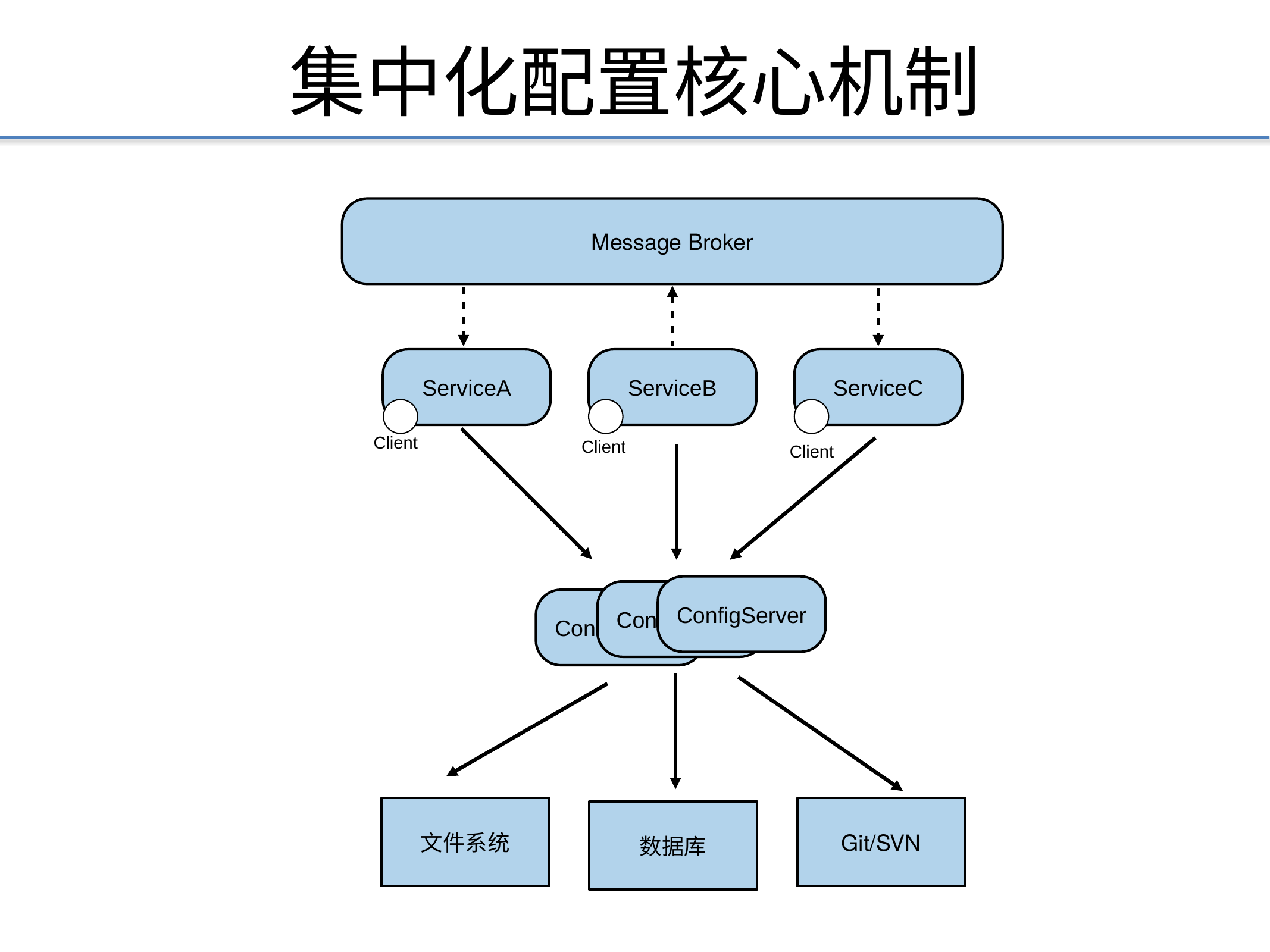

集中化配置核心机制

Message Broker

ServiceA
ServiceB
ServiceC

Client

Client
Client

ConfigServer
ConfigServer
ConfigServer

文件系统
Git/SVN
数据库
79